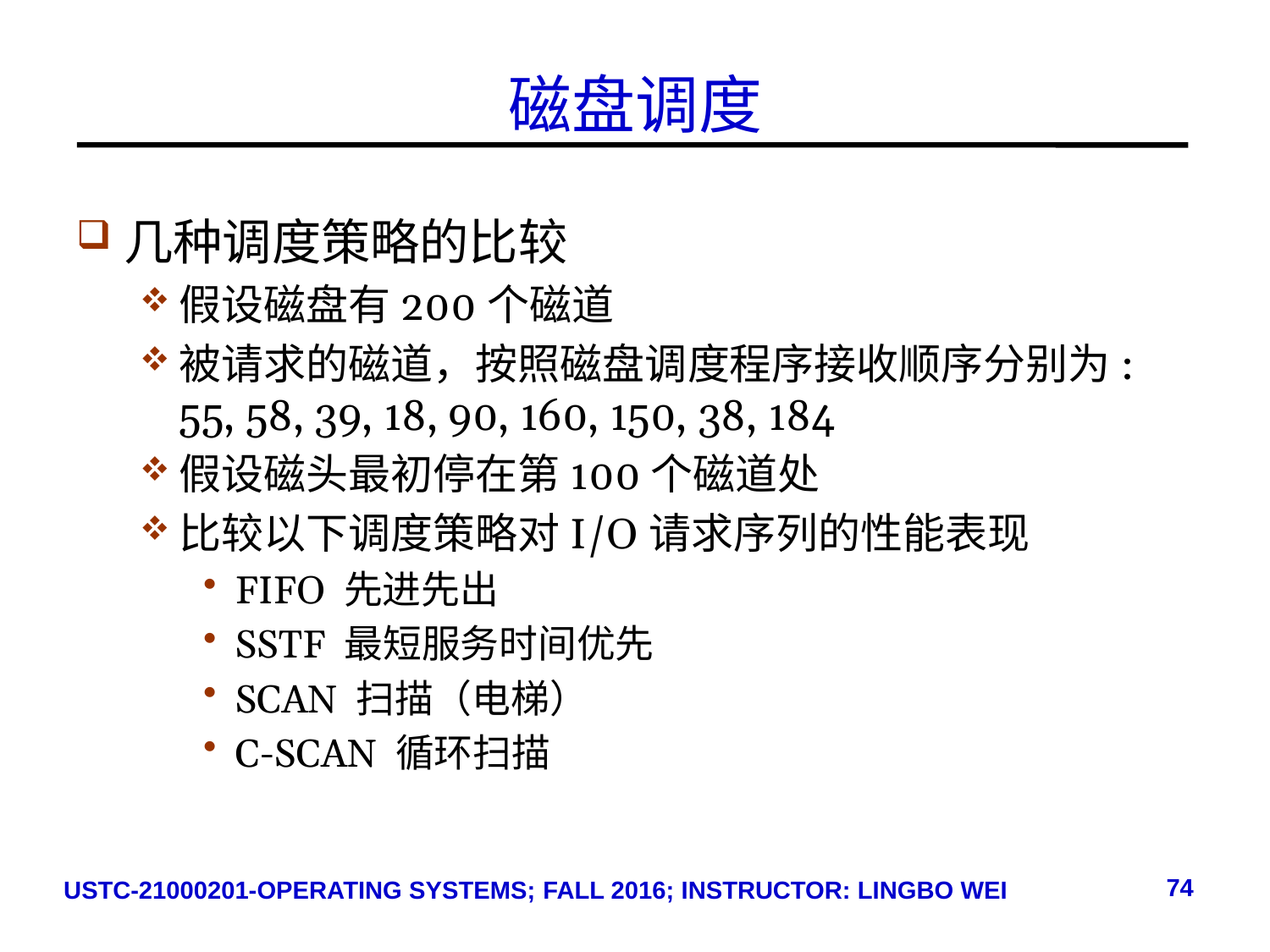

# 磁盘调度
几种调度策略的比较
假设磁盘有200个磁道
被请求的磁道，按照磁盘调度程序接收顺序分别为: 55, 58, 39, 18, 90, 160, 150, 38, 184
假设磁头最初停在第100个磁道处
比较以下调度策略对I/O请求序列的性能表现
FIFO 先进先出
SSTF 最短服务时间优先
SCAN 扫描（电梯）
C-SCAN 循环扫描
74
USTC-21000201-OPERATING SYSTEMS; FALL 2016; INSTRUCTOR: LINGBO WEI